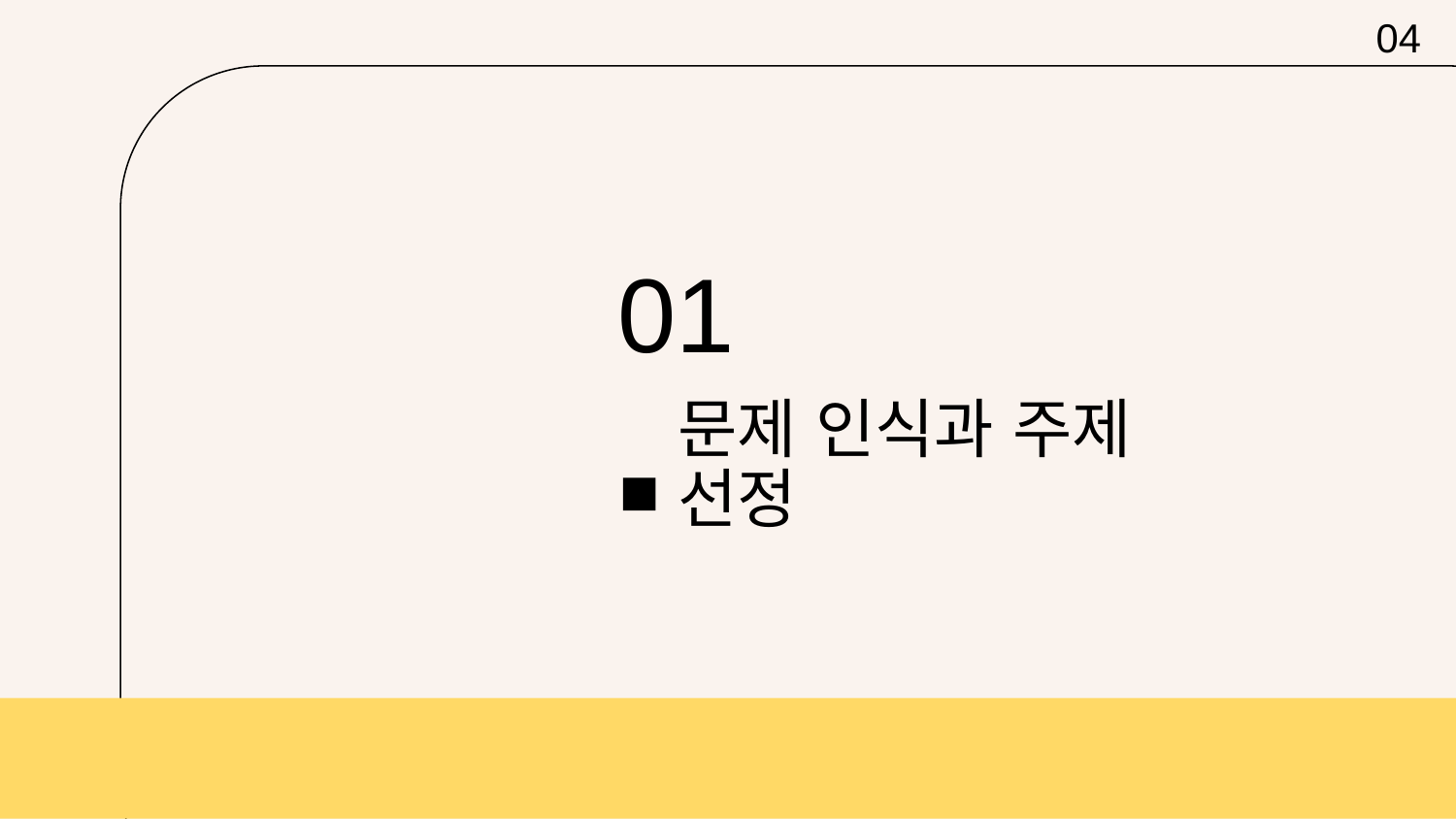

04

01
# 문제 인식과 주제 선정